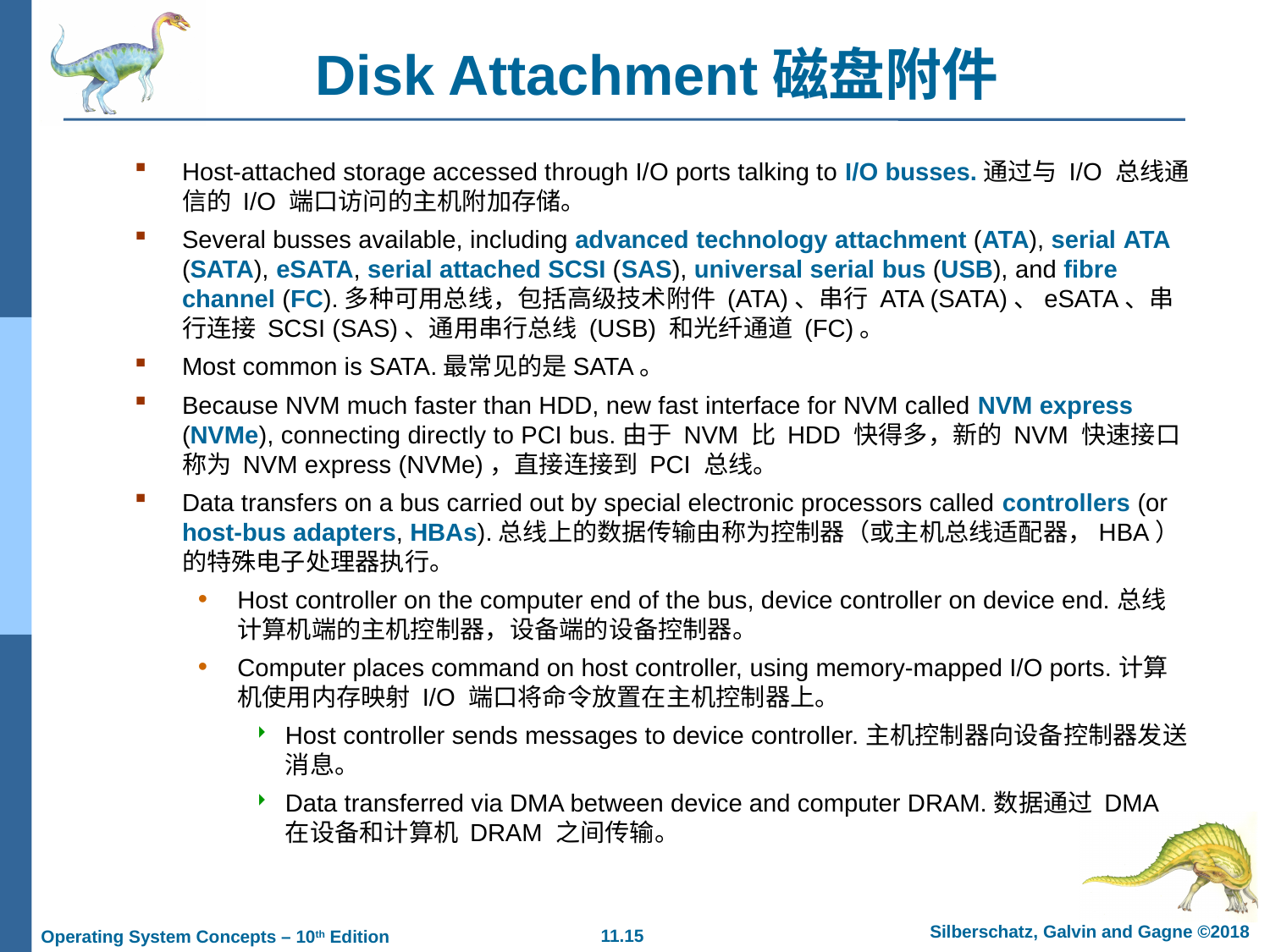

# Disk Attachment磁盘附件
Host-attached storage accessed through I/O ports talking to I/O busses.通过与 I/O 总线通信的 I/O 端口访问的主机附加存储。
Several busses available, including advanced technology attachment (ATA), serial ATA (SATA), eSATA, serial attached SCSI (SAS), universal serial bus (USB), and fibre channel (FC).多种可用总线，包括高级技术附件 (ATA)、串行 ATA (SATA)、eSATA、串行连接 SCSI (SAS)、通用串行总线 (USB) 和光纤通道 (FC)。
Most common is SATA.最常见的是SATA。
Because NVM much faster than HDD, new fast interface for NVM called NVM express (NVMe), connecting directly to PCI bus.由于 NVM 比 HDD 快得多，新的 NVM 快速接口称为 NVM express (NVMe)，直接连接到 PCI 总线。
Data transfers on a bus carried out by special electronic processors called controllers (or host-bus adapters, HBAs).总线上的数据传输由称为控制器（或主机总线适配器，HBA）的特殊电子处理器执行。
Host controller on the computer end of the bus, device controller on device end.总线计算机端的主机控制器，设备端的设备控制器。
Computer places command on host controller, using memory-mapped I/O ports.计算机使用内存映射 I/O 端口将命令放置在主机控制器上。
Host controller sends messages to device controller.主机控制器向设备控制器发送消息。
Data transferred via DMA between device and computer DRAM.数据通过 DMA 在设备和计算机 DRAM 之间传输。